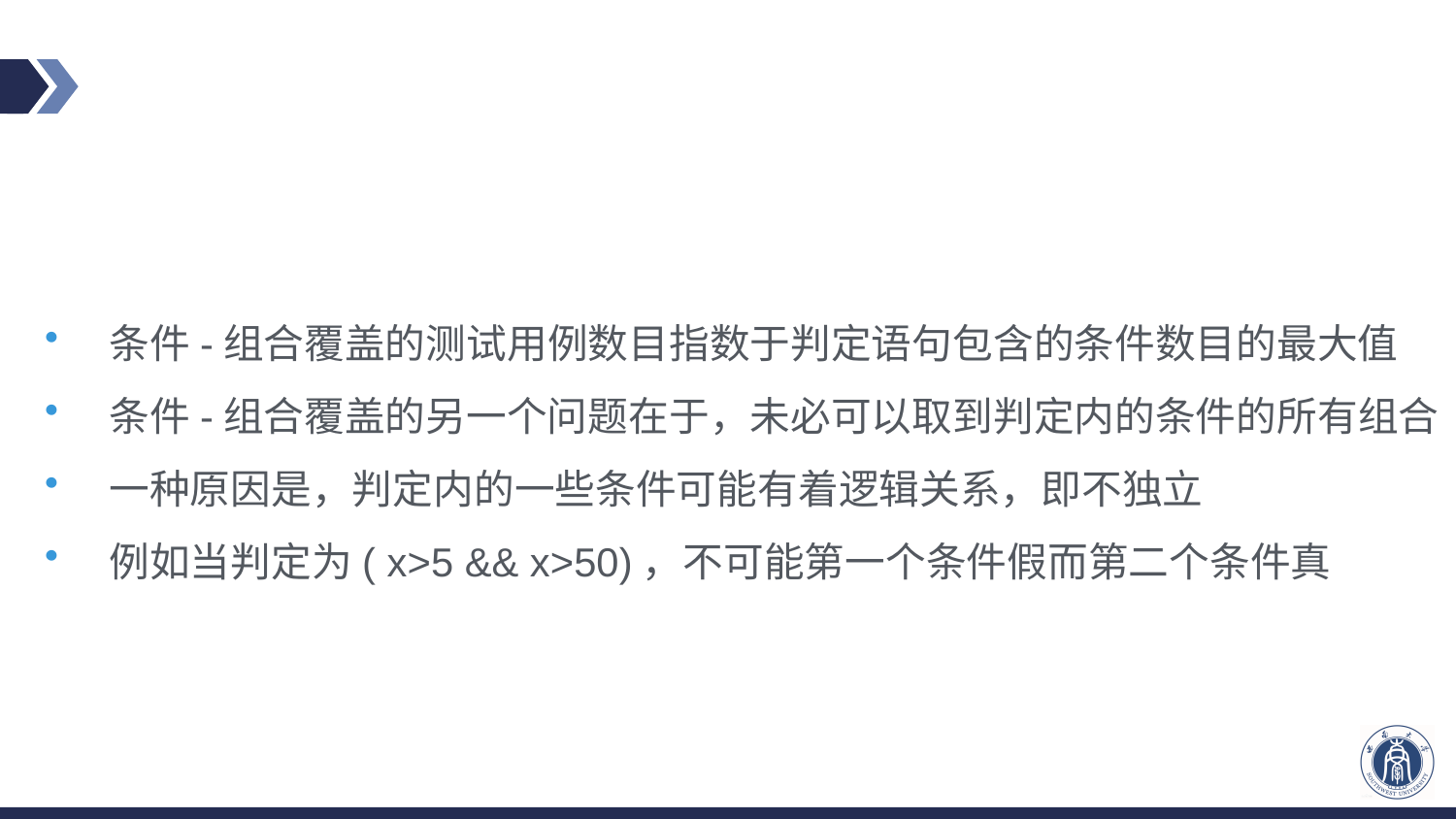

#
条件-组合覆盖的测试用例数目指数于判定语句包含的条件数目的最大值
条件-组合覆盖的另一个问题在于，未必可以取到判定内的条件的所有组合
一种原因是，判定内的一些条件可能有着逻辑关系，即不独立
例如当判定为( x>5 && x>50)，不可能第一个条件假而第二个条件真